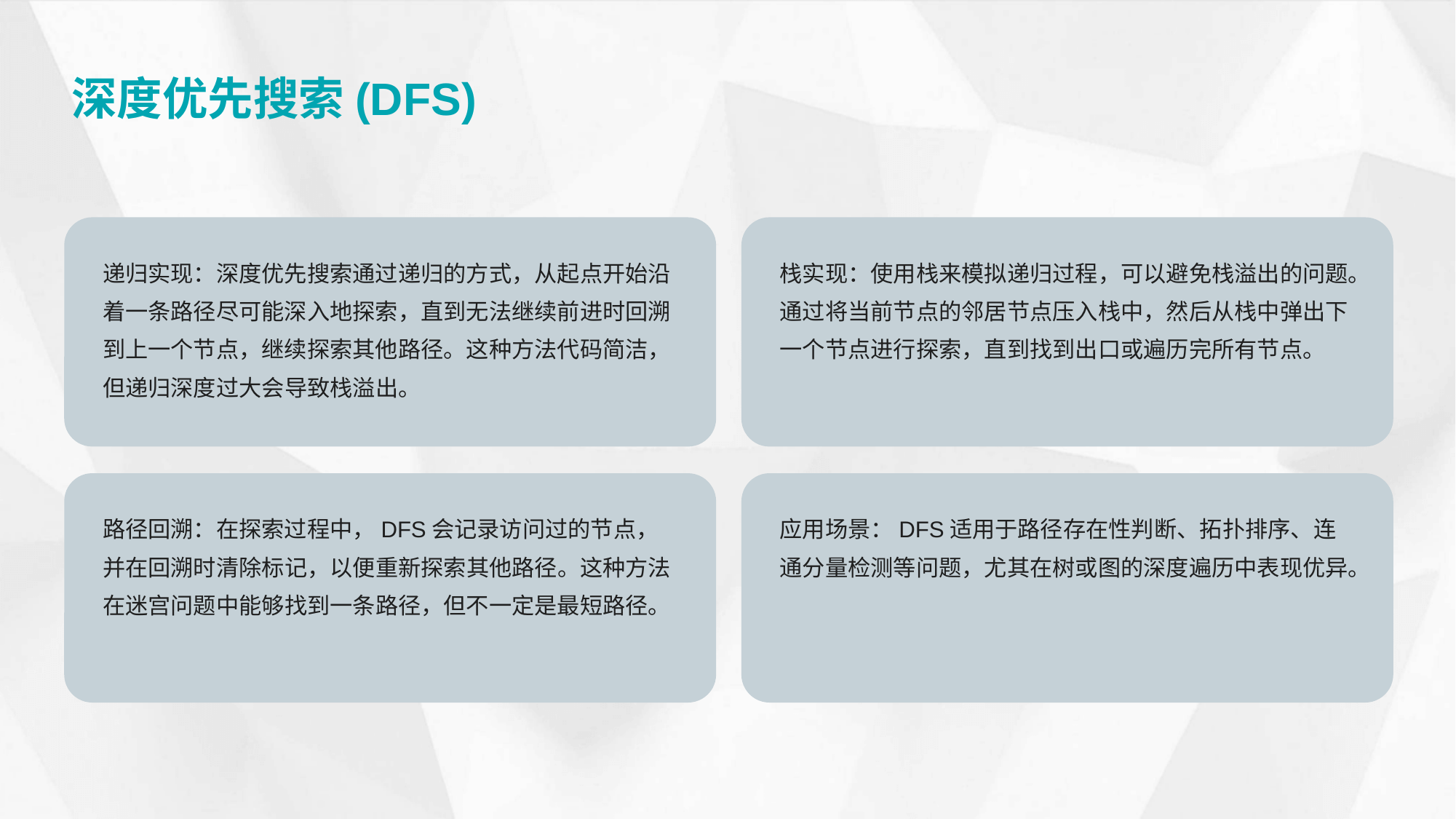

深度优先搜索(DFS)

递归实现：深度优先搜索通过递归的方式，从起点开始沿着一条路径尽可能深入地探索，直到无法继续前进时回溯到上一个节点，继续探索其他路径。这种方法代码简洁，但递归深度过大会导致栈溢出。
栈实现：使用栈来模拟递归过程，可以避免栈溢出的问题。通过将当前节点的邻居节点压入栈中，然后从栈中弹出下一个节点进行探索，直到找到出口或遍历完所有节点。

路径回溯：在探索过程中，DFS会记录访问过的节点，并在回溯时清除标记，以便重新探索其他路径。这种方法在迷宫问题中能够找到一条路径，但不一定是最短路径。
应用场景：DFS适用于路径存在性判断、拓扑排序、连通分量检测等问题，尤其在树或图的深度遍历中表现优异。